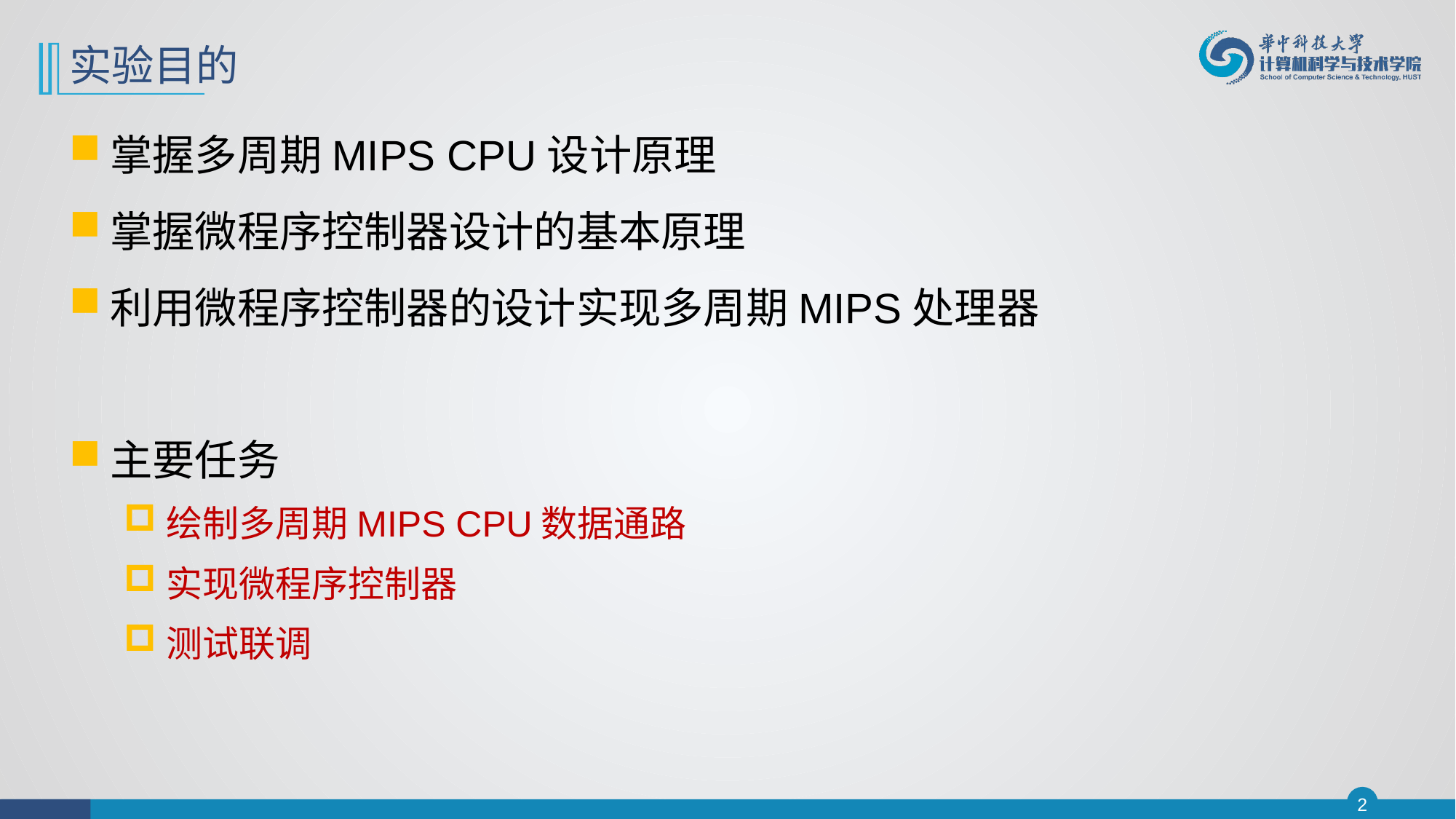

# 实验目的
掌握多周期MIPS CPU设计原理
掌握微程序控制器设计的基本原理
利用微程序控制器的设计实现多周期MIPS处理器

主要任务
绘制多周期MIPS CPU数据通路
实现微程序控制器
测试联调